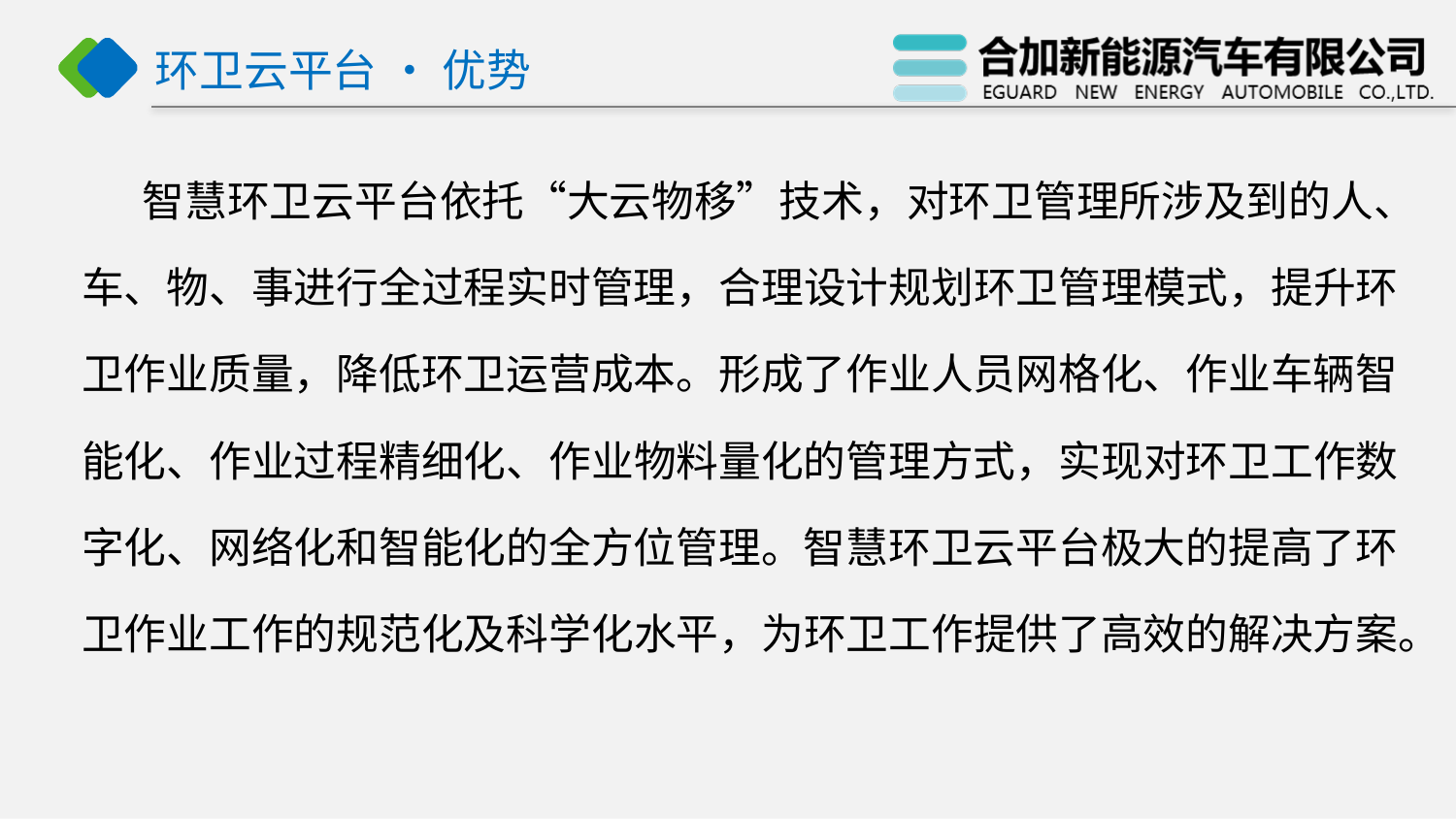

# 环卫云平台 • 优势
智慧环卫云平台依托“大云物移”技术，对环卫管理所涉及到的人、车、物、事进行全过程实时管理，合理设计规划环卫管理模式，提升环卫作业质量，降低环卫运营成本。形成了作业人员网格化、作业车辆智能化、作业过程精细化、作业物料量化的管理方式，实现对环卫工作数字化、网络化和智能化的全方位管理。智慧环卫云平台极大的提高了环卫作业工作的规范化及科学化水平，为环卫工作提供了高效的解决方案。